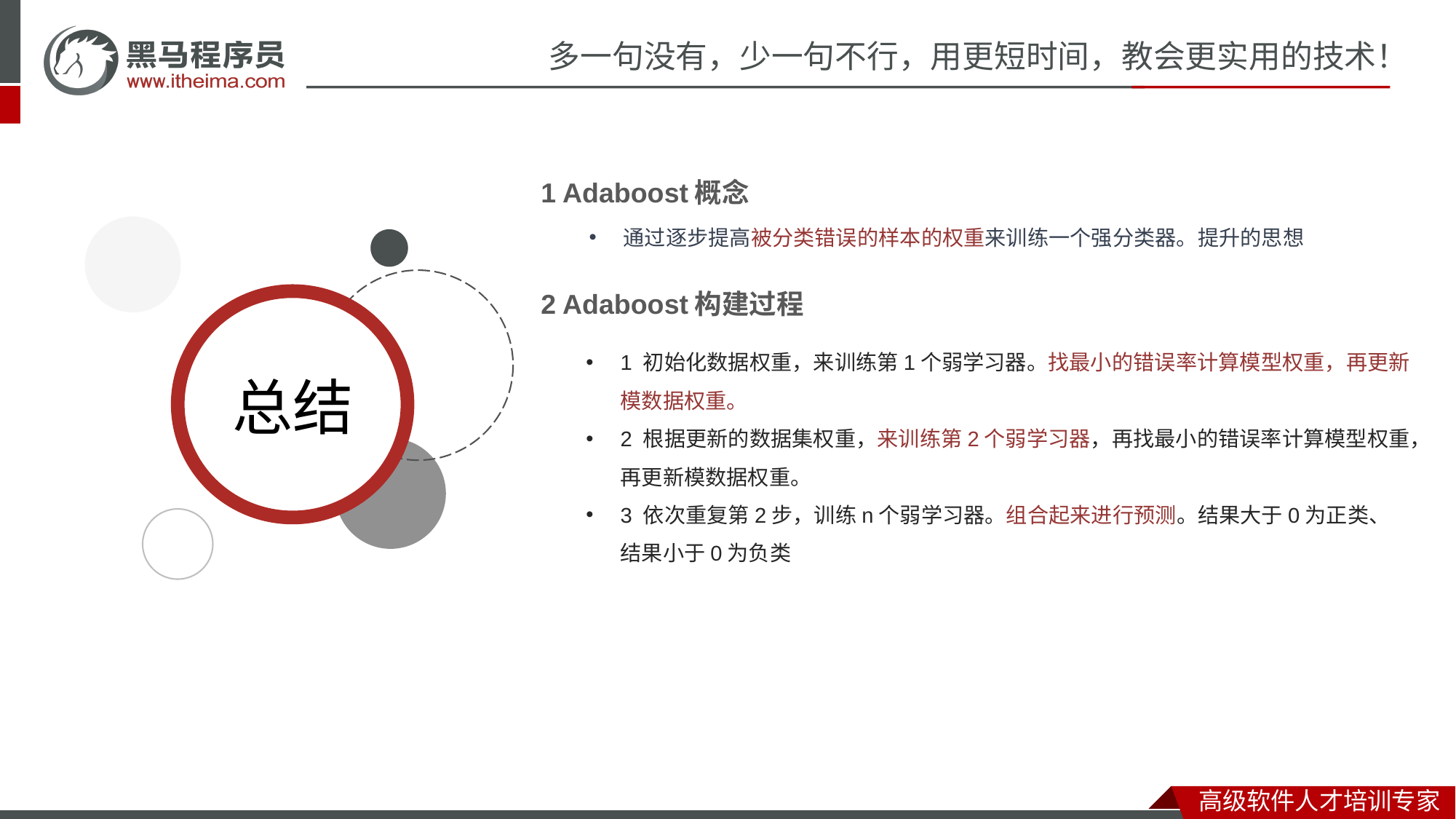

1 Adaboost概念
通过逐步提高被分类错误的样本的权重来训练一个强分类器。提升的思想
2 Adaboost构建过程
1 初始化数据权重，来训练第1个弱学习器。找最小的错误率计算模型权重，再更新模数据权重。
2 根据更新的数据集权重，来训练第2个弱学习器，再找最小的错误率计算模型权重，再更新模数据权重。
3 依次重复第2步，训练n个弱学习器。组合起来进行预测。结果大于0为正类、结果小于0为负类